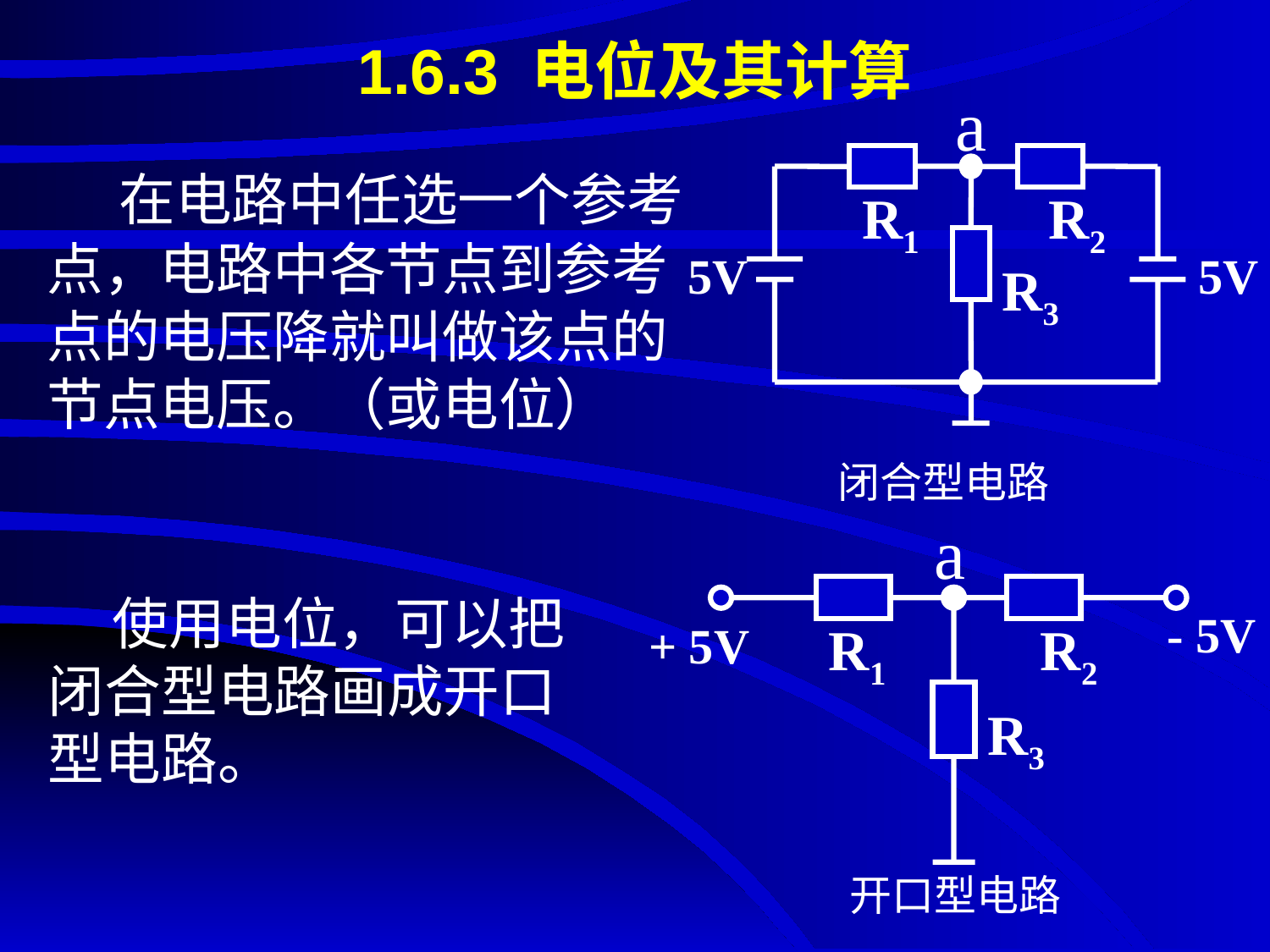

# 1.6.3 电位及其计算
a

R1
R2
 5V
5V

R3

    在电路中任选一个参考点，电路中各节点到参考点的电压降就叫做该点的节点电压。（或电位）
 闭合型电路
a

- 5V
+ 5V
R1

R2
R3

    使用电位，可以把闭合型电路画成开口型电路。
开口型电路